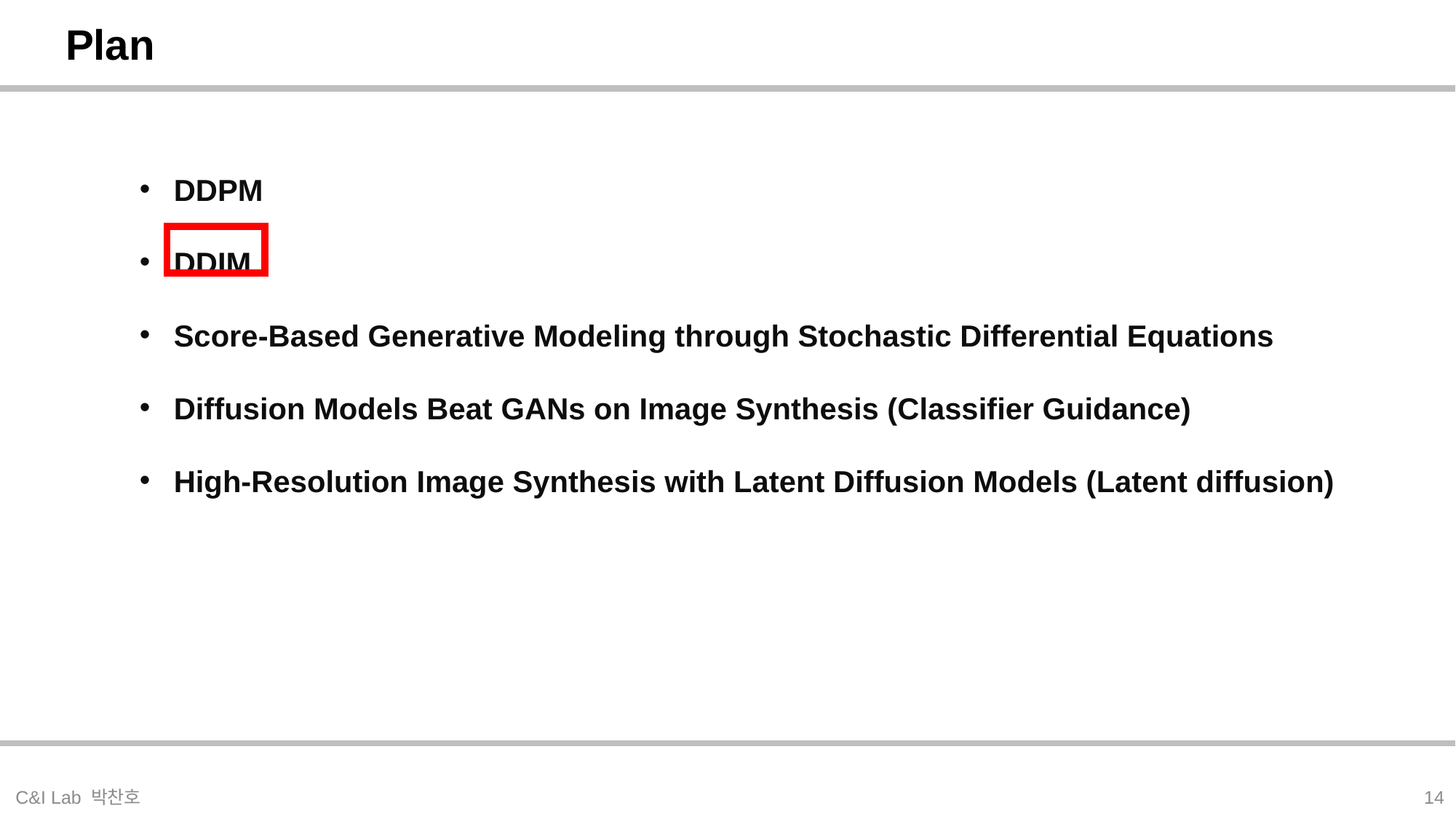

| Plan |
| --- |
DDPM
DDIM
Score-Based Generative Modeling through Stochastic Differential Equations
Diffusion Models Beat GANs on Image Synthesis (Classifier Guidance)
High-Resolution Image Synthesis with Latent Diffusion Models (Latent diffusion)

|  |
| --- |
14
C&I Lab 박찬호